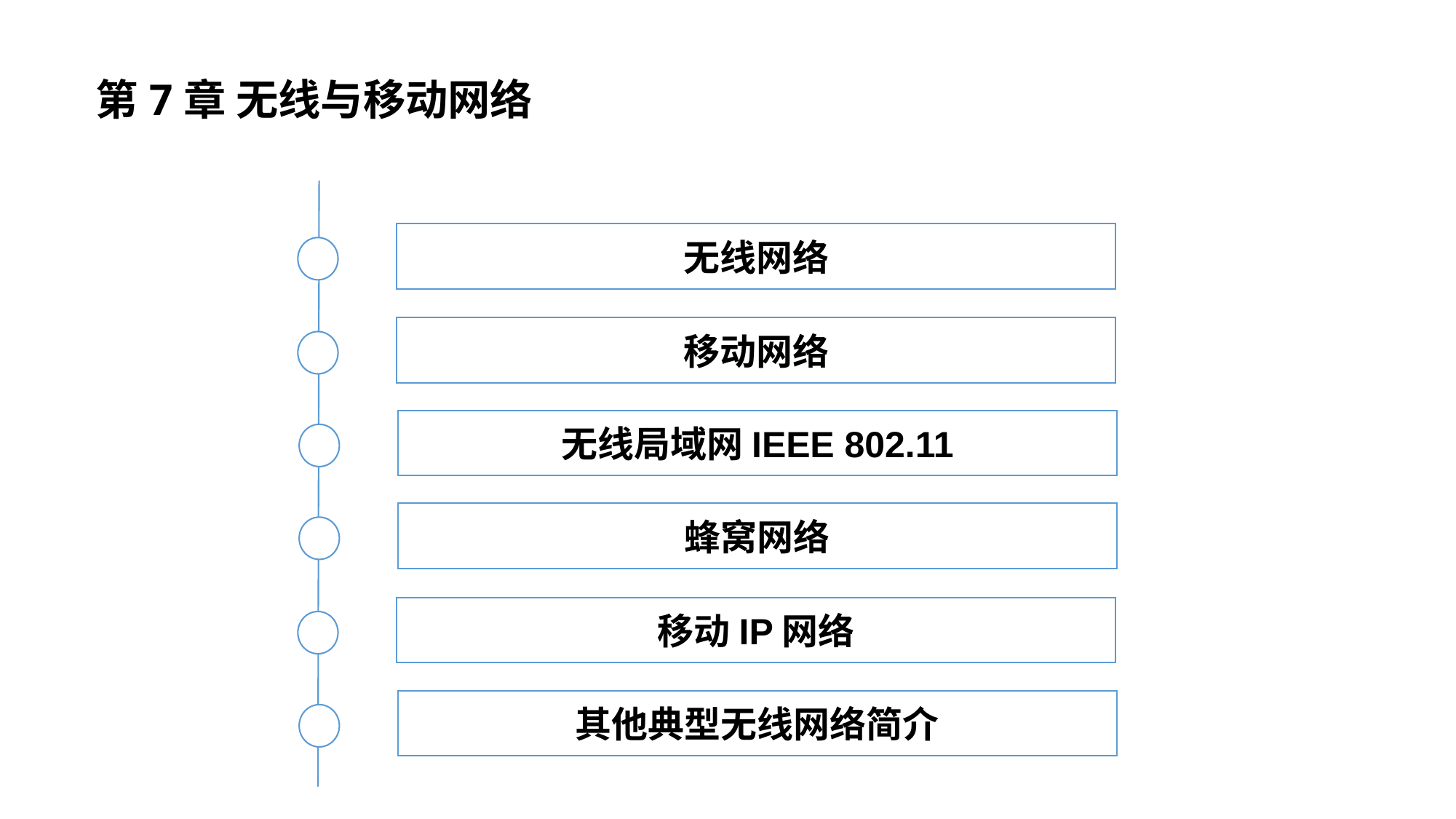

第7章 无线与移动网络

无线网络

移动网络

无线局域网IEEE 802.11

蜂窝网络

移动IP网络

其他典型无线网络简介